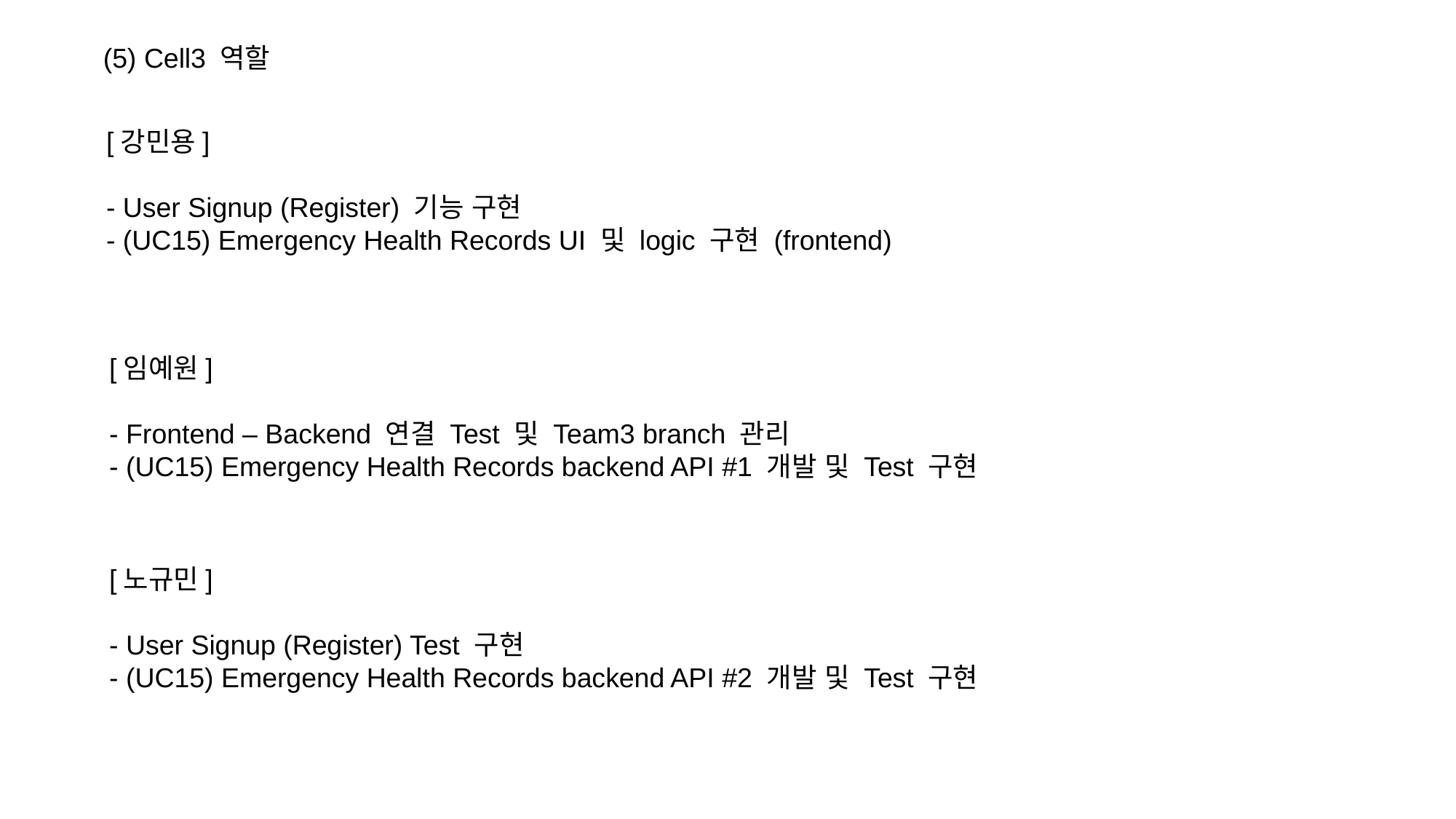

(5) Cell3 역할
[강민용]

- User Signup (Register) 기능 구현
- (UC15) Emergency Health Records UI 및 logic 구현 (frontend)
[임예원]

- Frontend – Backend 연결 Test 및 Team3 branch 관리
- (UC15) Emergency Health Records backend API #1 개발 및 Test 구현
[노규민]

- User Signup (Register) Test 구현
- (UC15) Emergency Health Records backend API #2 개발 및 Test 구현